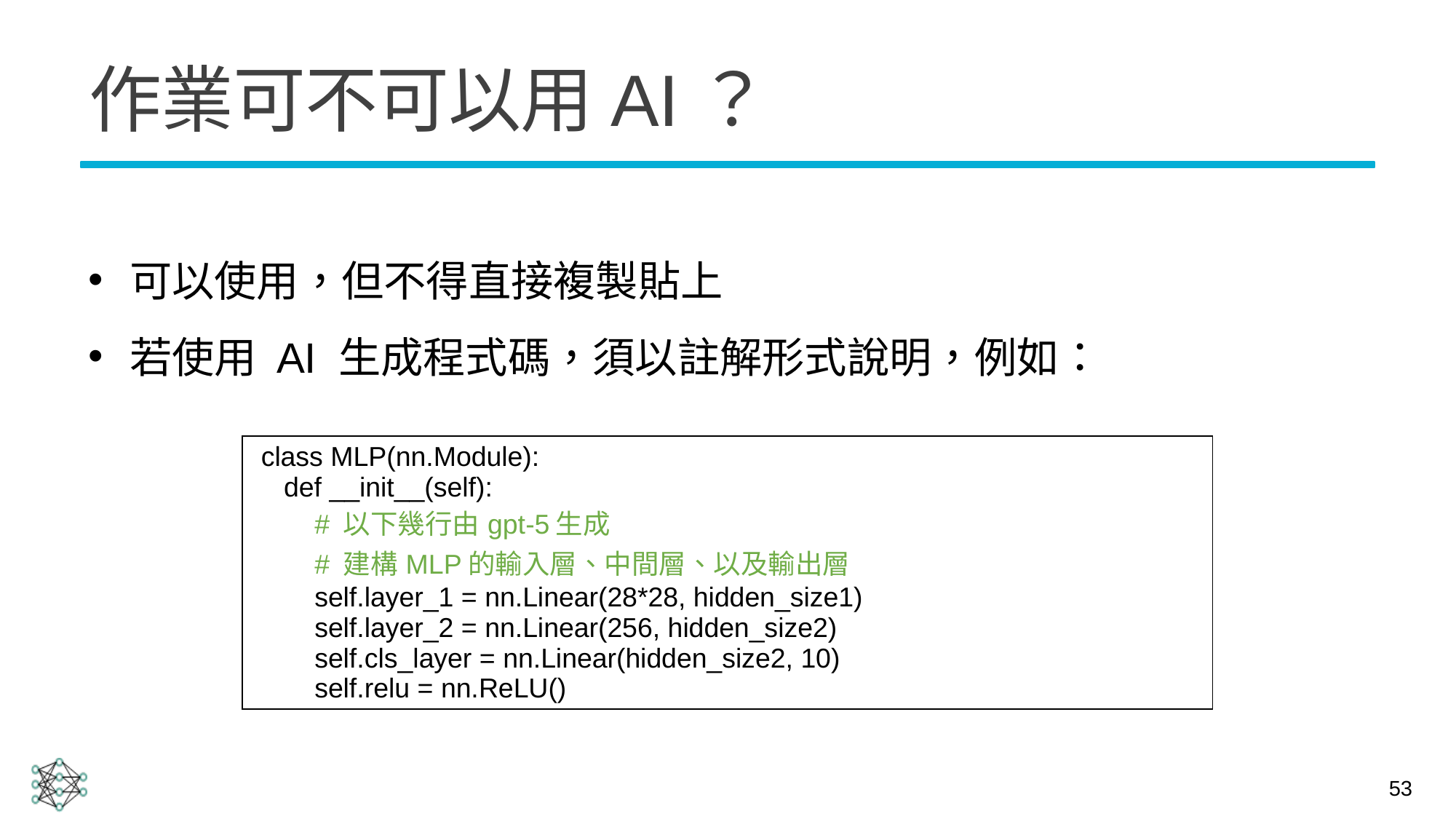

# 作業可不可以用AI？
可以使用，但不得直接複製貼上
若使用 AI 生成程式碼，須以註解形式說明，例如：
| class MLP(nn.Module): def \_\_init\_\_(self): # 以下幾行由gpt-5生成 # 建構MLP的輸入層、中間層、以及輸出層 self.layer\_1 = nn.Linear(28\*28, hidden\_size1) self.layer\_2 = nn.Linear(256, hidden\_size2) self.cls\_layer = nn.Linear(hidden\_size2, 10) self.relu = nn.ReLU() |
| --- |
53